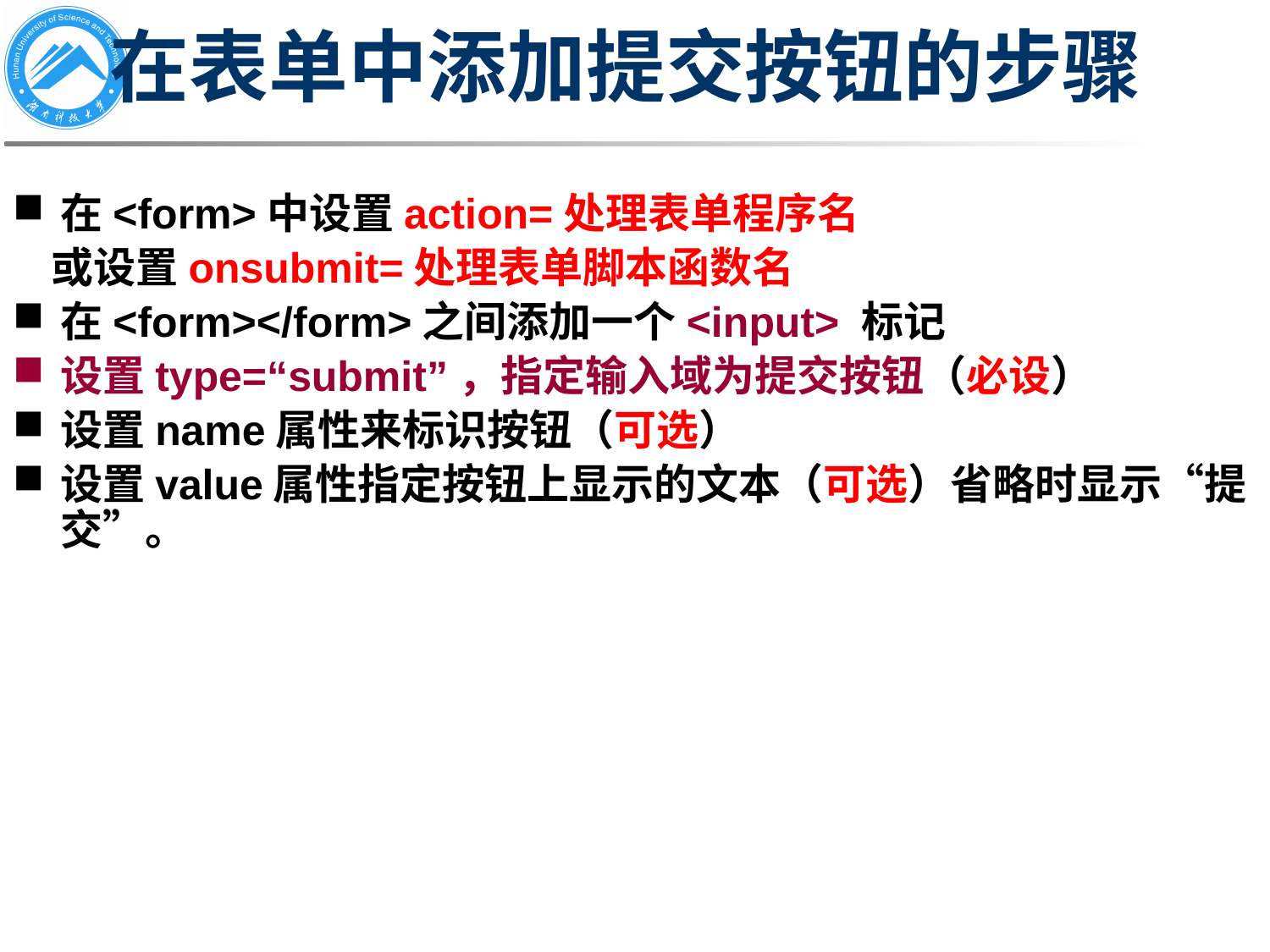

# 在表单中添加提交按钮的步骤
在<form>中设置action=处理表单程序名
   或设置onsubmit=处理表单脚本函数名
在<form></form>之间添加一个<input> 标记
设置type=“submit”，指定输入域为提交按钮（必设）
设置name属性来标识按钮（可选）
设置value属性指定按钮上显示的文本（可选）省略时显示“提交”。